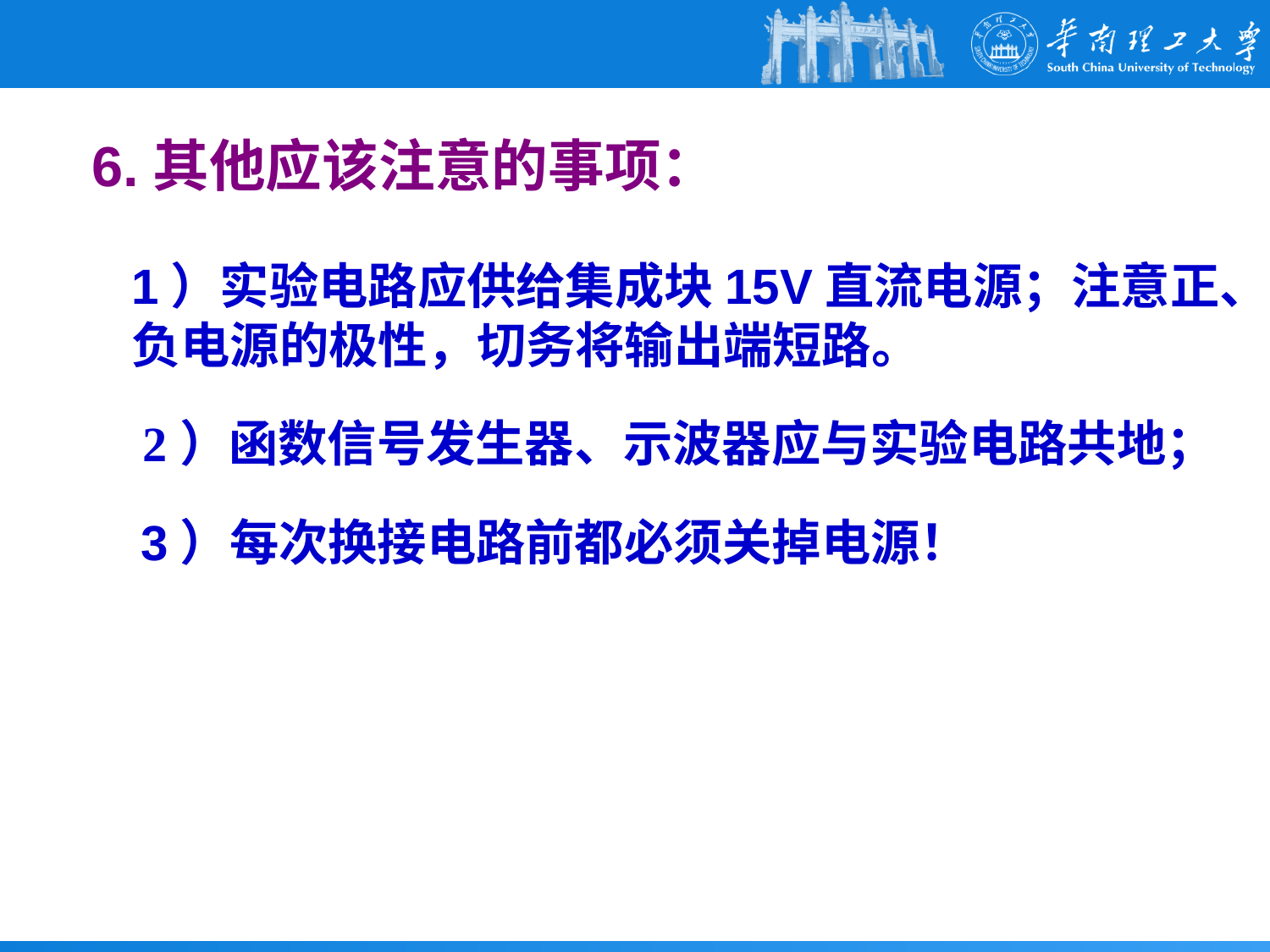

6.其他应该注意的事项：
1）实验电路应供给集成块15V直流电源；注意正、负电源的极性，切务将输出端短路。
2）函数信号发生器、示波器应与实验电路共地；
3）每次换接电路前都必须关掉电源！